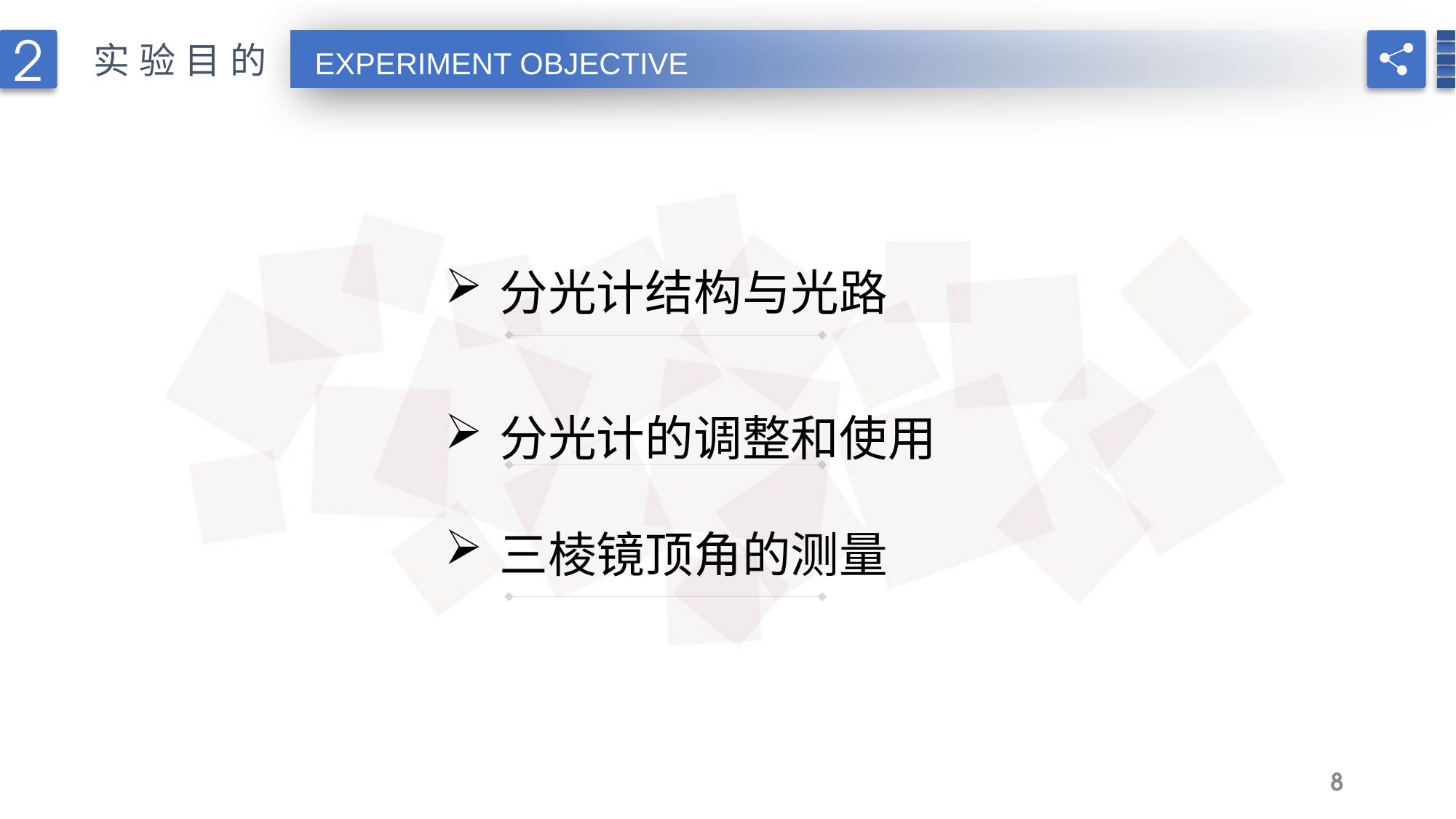

2

实验目的
EXPERIMENT OBJECTIVE
分光计结构与光路

分光计的调整和使用

三棱镜顶角的测量
8